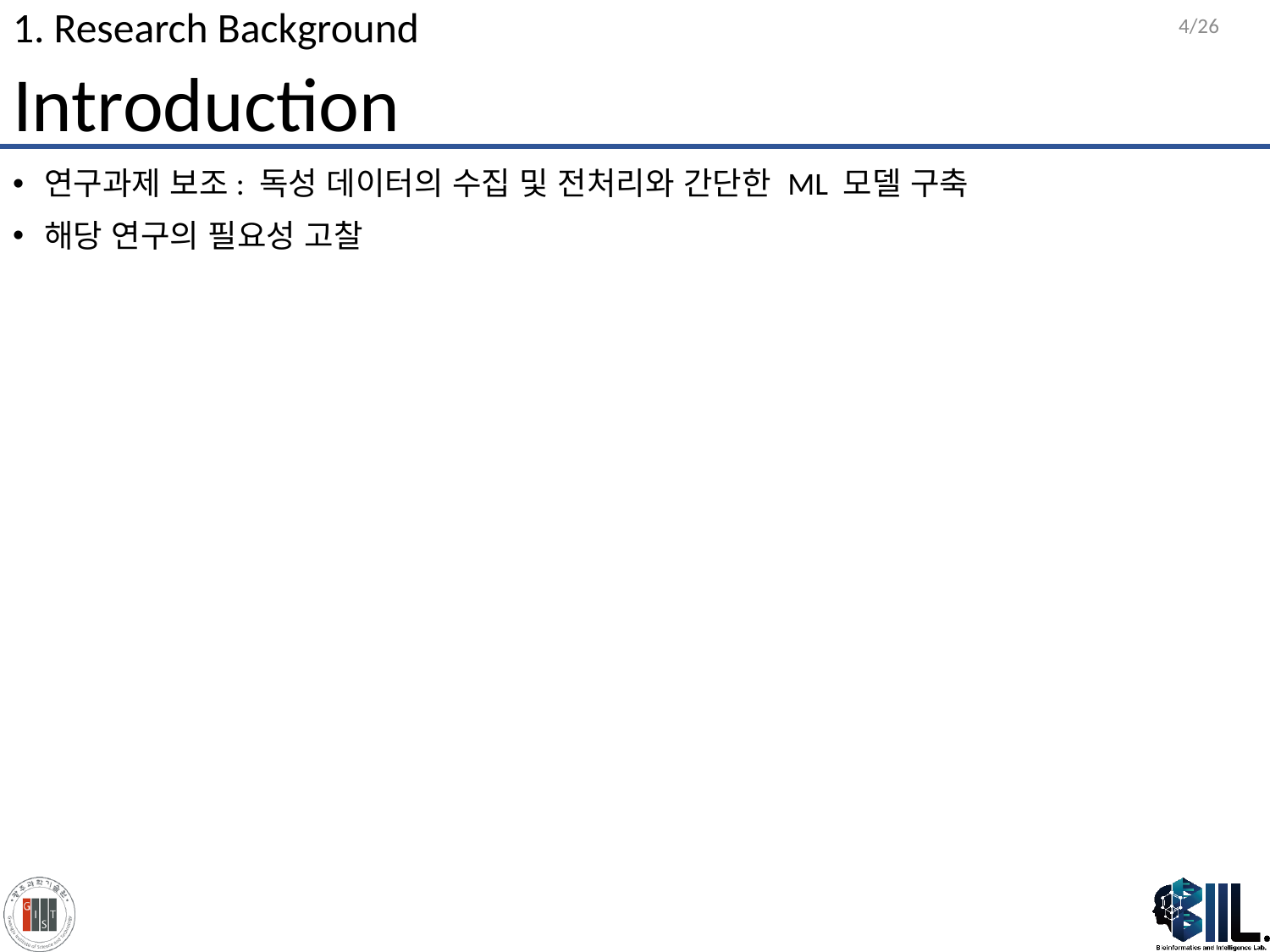

4/26
# 1. Research Background
Introduction
연구과제 보조: 독성 데이터의 수집 및 전처리와 간단한 ML 모델 구축
해당 연구의 필요성 고찰